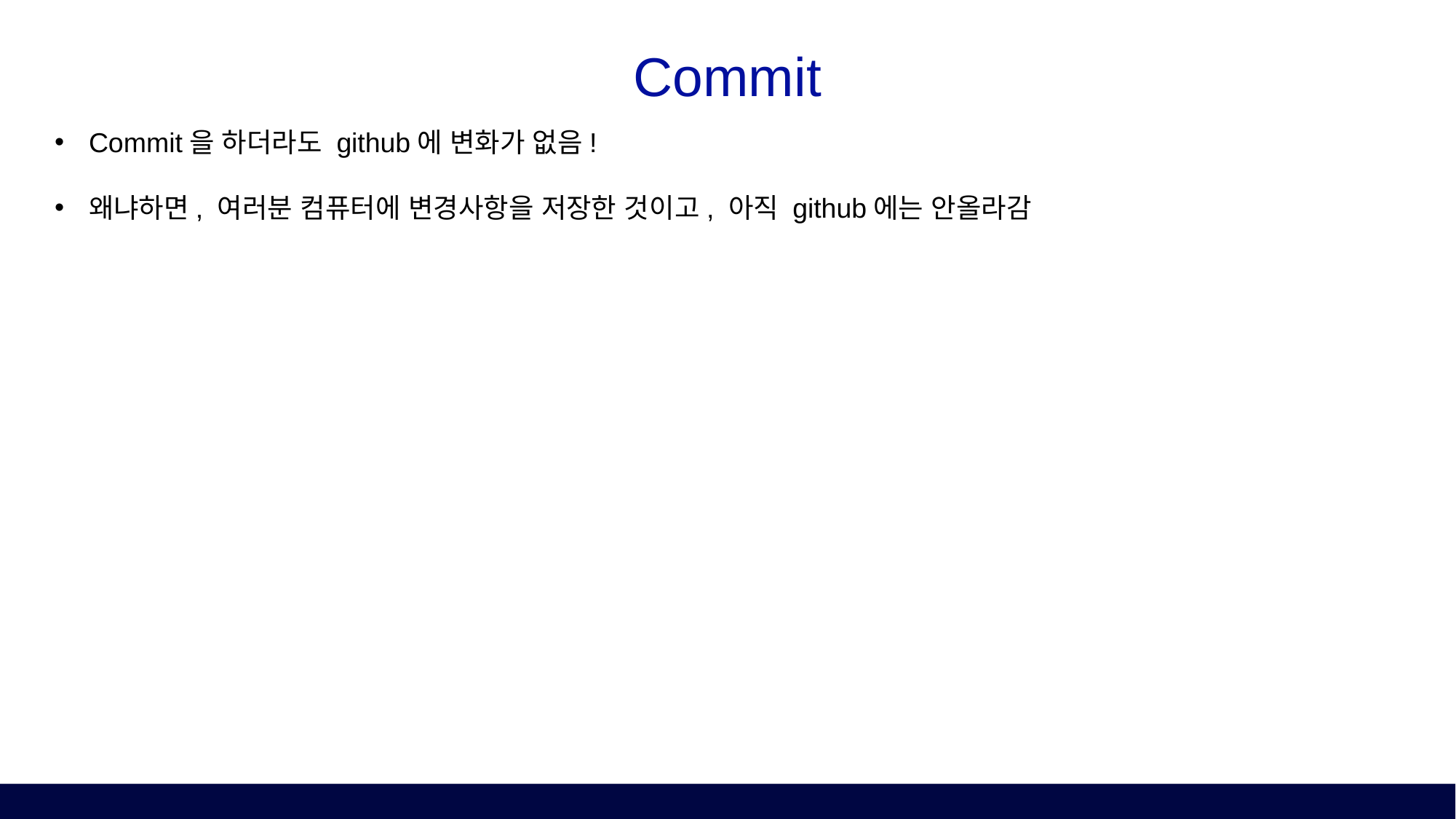

# Commit
Commit을 하더라도 github에 변화가 없음!

왜냐하면, 여러분 컴퓨터에 변경사항을 저장한 것이고, 아직 github에는 안올라감